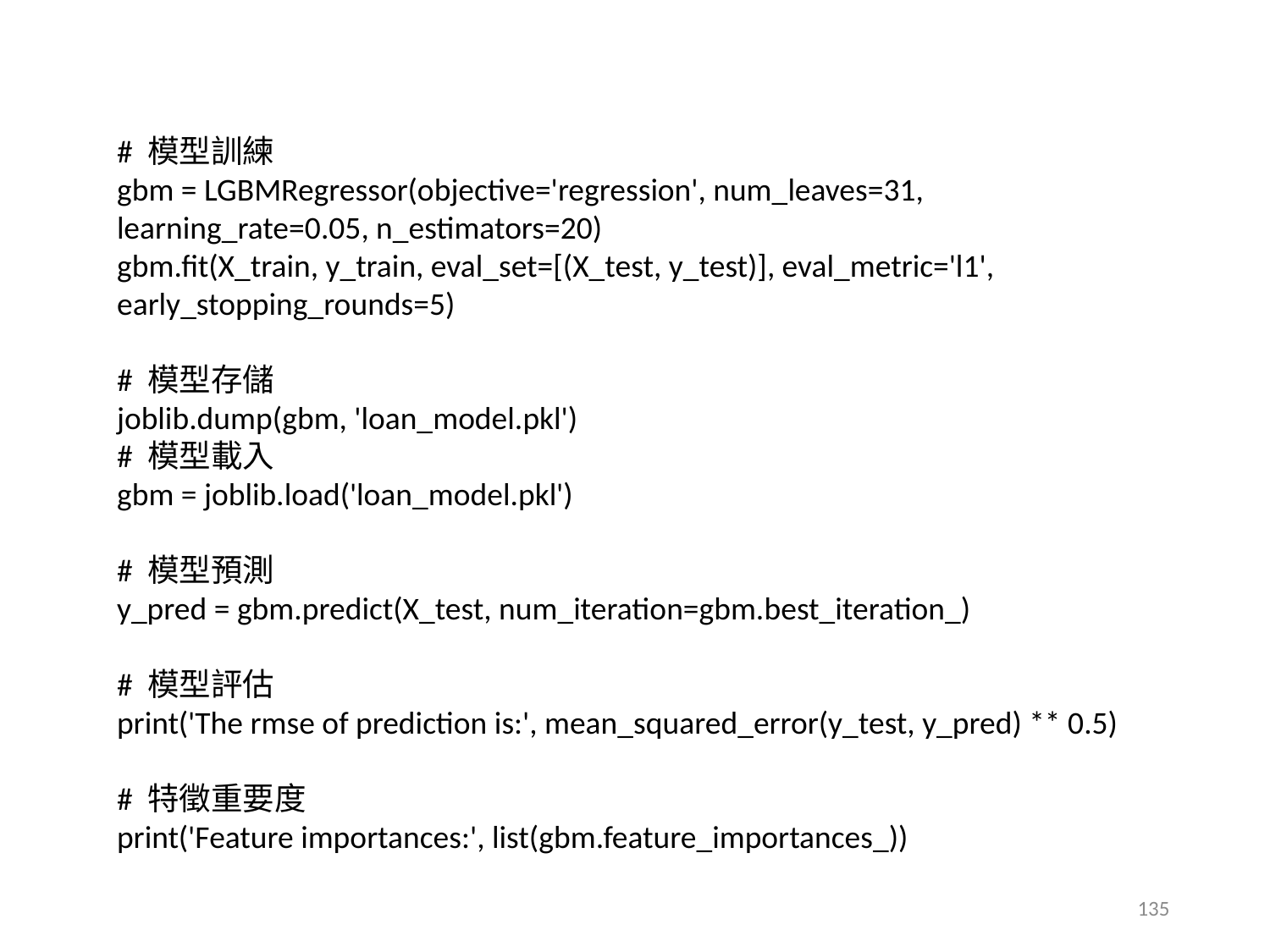

# 模型訓練
gbm = LGBMRegressor(objective='regression', num_leaves=31, learning_rate=0.05, n_estimators=20)
gbm.fit(X_train, y_train, eval_set=[(X_test, y_test)], eval_metric='l1', early_stopping_rounds=5)

# 模型存儲
joblib.dump(gbm, 'loan_model.pkl')
# 模型載入
gbm = joblib.load('loan_model.pkl')

# 模型預測
y_pred = gbm.predict(X_test, num_iteration=gbm.best_iteration_)

# 模型評估
print('The rmse of prediction is:', mean_squared_error(y_test, y_pred) ** 0.5)

# 特徵重要度
print('Feature importances:', list(gbm.feature_importances_))
135